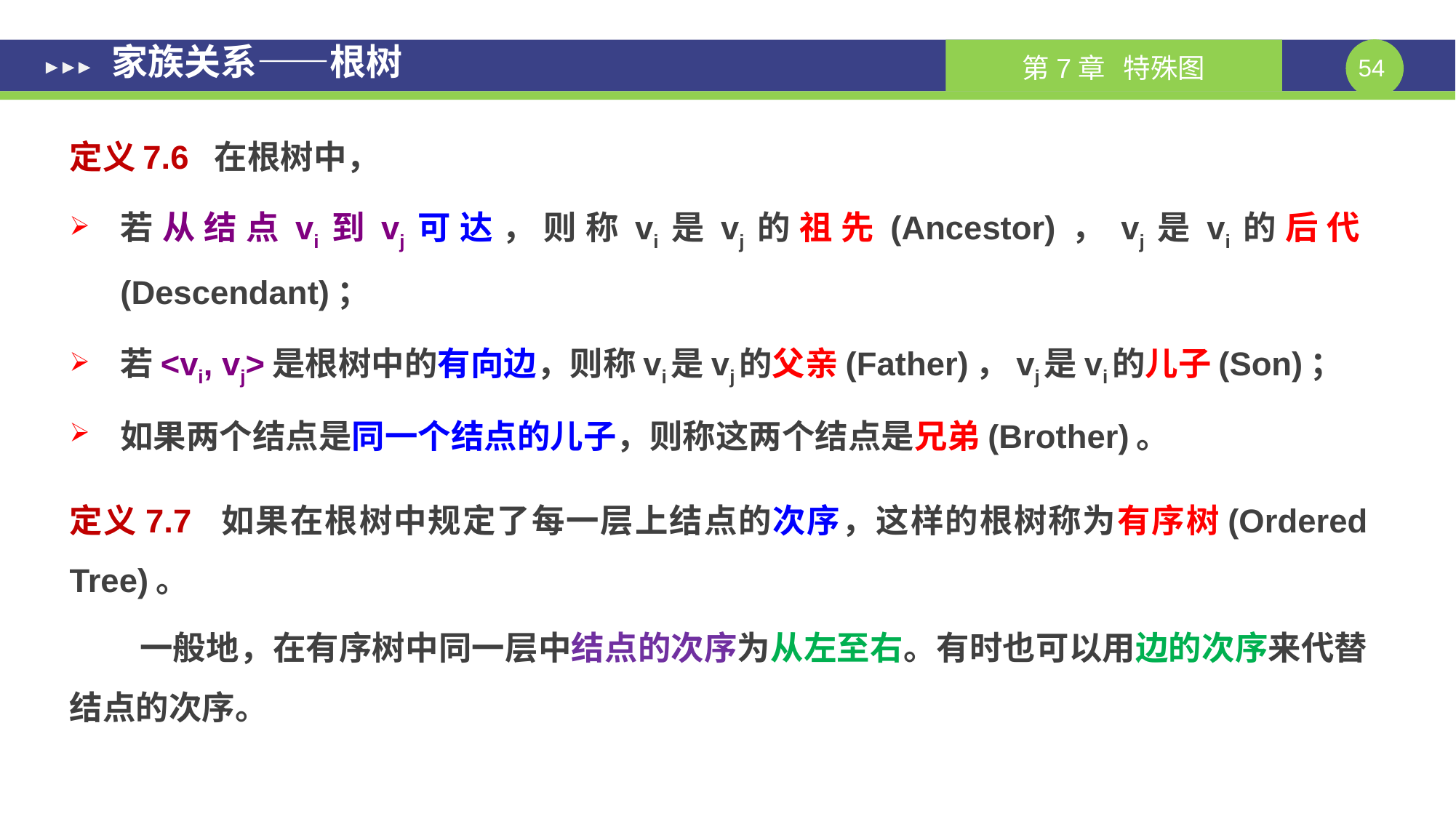

# 家族关系——根树
定义7.6  在根树中，
若从结点vi到vj可达，则称vi是vj的祖先(Ancestor)，vj是vi的后代(Descendant)；
若<vi, vj>是根树中的有向边，则称vi是vj的父亲(Father)，vj是vi的儿子(Son)；
如果两个结点是同一个结点的儿子，则称这两个结点是兄弟(Brother)。
定义7.7  如果在根树中规定了每一层上结点的次序，这样的根树称为有序树(Ordered Tree)。
一般地，在有序树中同一层中结点的次序为从左至右。有时也可以用边的次序来代替结点的次序。